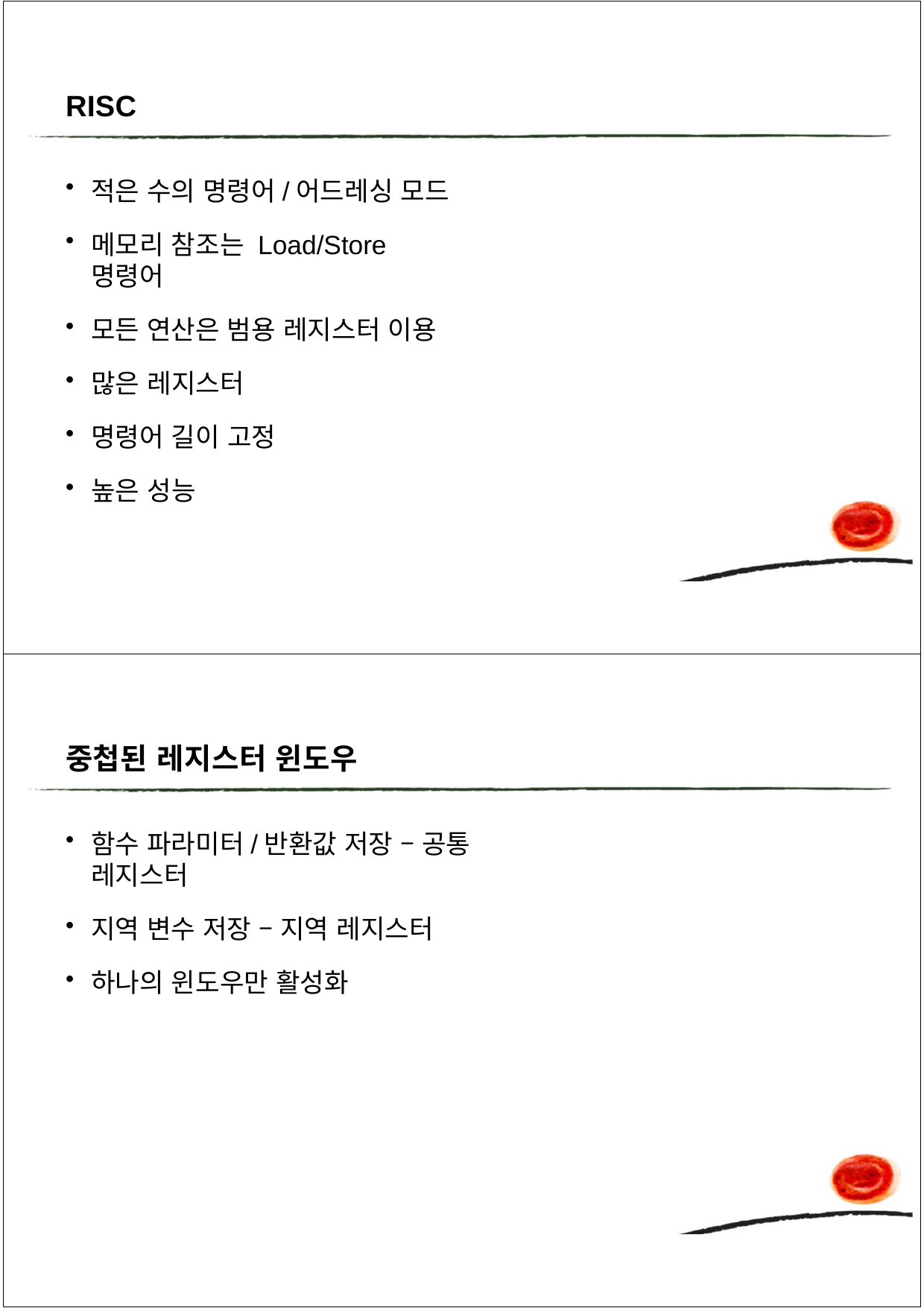

RISC

적은 수의 명령어/어드레싱 모드
메모리 참조는 Load/Store 명령어
모든 연산은 범용 레지스터 이용
많은 레지스터
명령어 길이 고정
높은 성능

중첩된 레지스터 윈도우

함수 파라미터/반환값 저장 – 공통 레지스터
지역 변수 저장 – 지역 레지스터
하나의 윈도우만 활성화